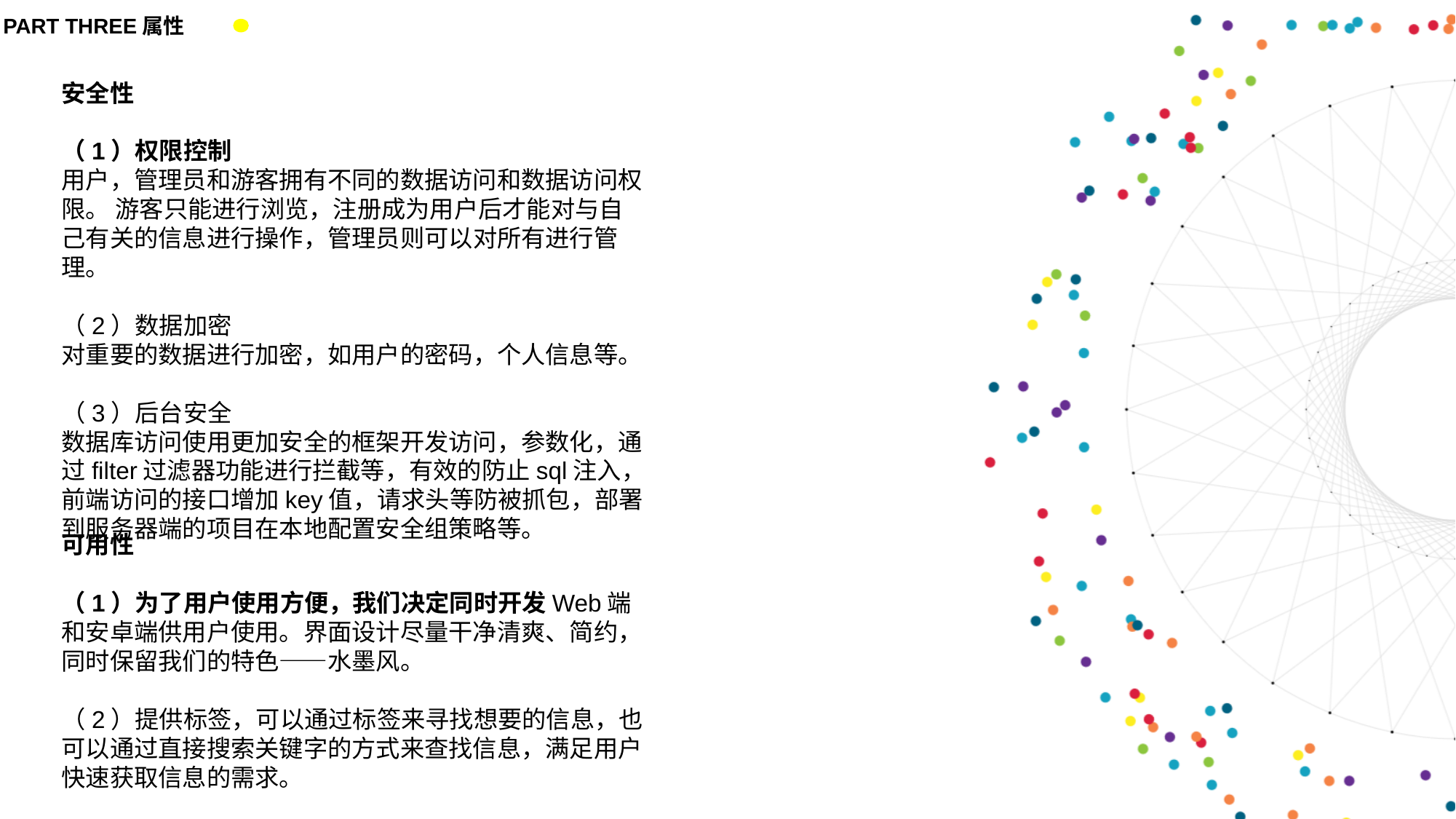

PART THREE属性

安全性 （1）权限控制 用户，管理员和游客拥有不同的数据访问和数据访问权限。 游客只能进行浏览，注册成为用户后才能对与自己有关的信息进行操作，管理员则可以对所有进行管理。 （2）数据加密对重要的数据进行加密，如用户的密码，个人信息等。 （3）后台安全数据库访问使用更加安全的框架开发访问，参数化，通过filter过滤器功能进行拦截等，有效的防止sql注入，前端访问的接口增加key值，请求头等防被抓包，部署到服务器端的项目在本地配置安全组策略等。
可用性 （1）为了用户使用方便，我们决定同时开发Web端和安卓端供用户使用。界面设计尽量干净清爽、简约，同时保留我们的特色——水墨风。 （2）提供标签，可以通过标签来寻找想要的信息，也可以通过直接搜索关键字的方式来查找信息，满足用户快速获取信息的需求。